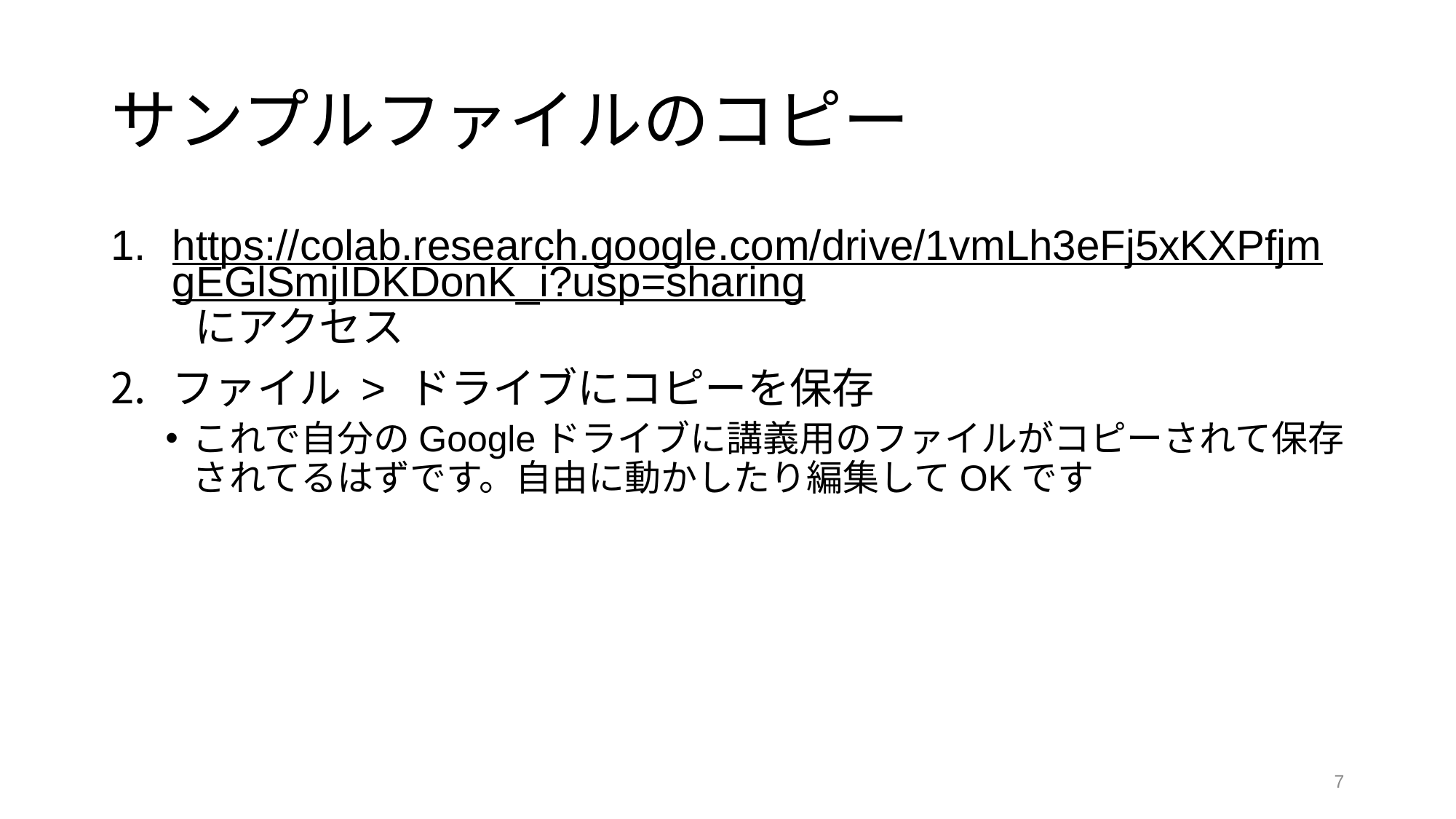

# サンプルファイルのコピー
https://colab.research.google.com/drive/1vmLh3eFj5xKXPfjmgEGlSmjIDKDonK_i?usp=sharing にアクセス
ファイル > ドライブにコピーを保存
これで自分のGoogleドライブに講義用のファイルがコピーされて保存されてるはずです。自由に動かしたり編集してOKです

7